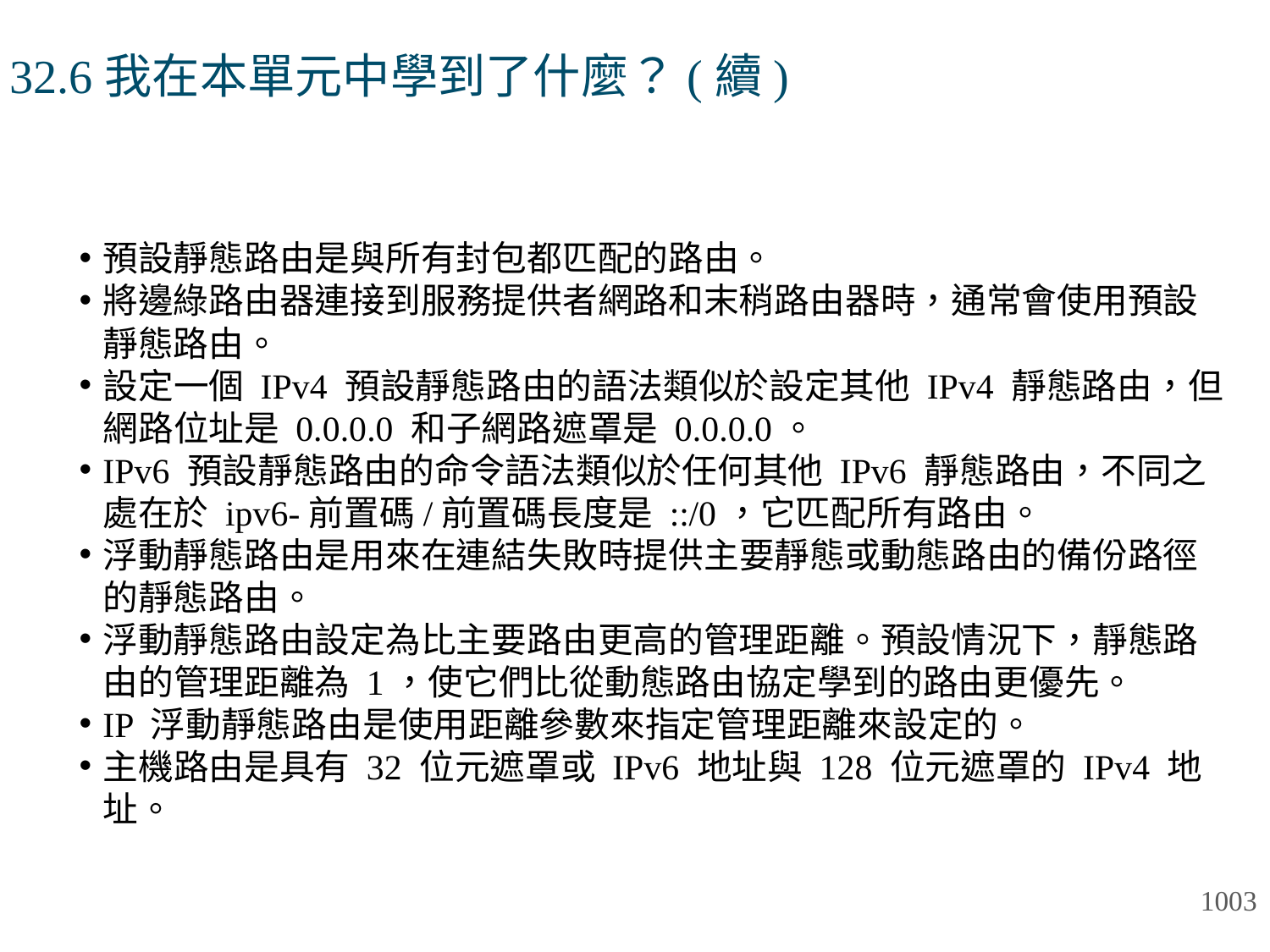

# 32.6我在本單元中學到了什麼？(續)
預設靜態路由是與所有封包都匹配的路由。
將邊綠路由器連接到服務提供者網路和末稍路由器時，通常會使用預設靜態路由。
設定一個 IPv4 預設靜態路由的語法類似於設定其他 IPv4 靜態路由，但網路位址是 0.0.0.0 和子網路遮罩是 0.0.0.0。
IPv6 預設靜態路由的命令語法類似於任何其他 IPv6 靜態路由，不同之處在於 ipv6-前置碼/前置碼長度是 ::/0，它匹配所有路由。
浮動靜態路由是用來在連結失敗時提供主要靜態或動態路由的備份路徑的靜態路由。
浮動靜態路由設定為比主要路由更高的管理距離。預設情況下，靜態路由的管理距離為 1，使它們比從動態路由協定學到的路由更優先。
IP 浮動靜態路由是使用距離參數來指定管理距離來設定的。
主機路由是具有 32 位元遮罩或 IPv6 地址與 128 位元遮罩的 IPv4 地址。

1003